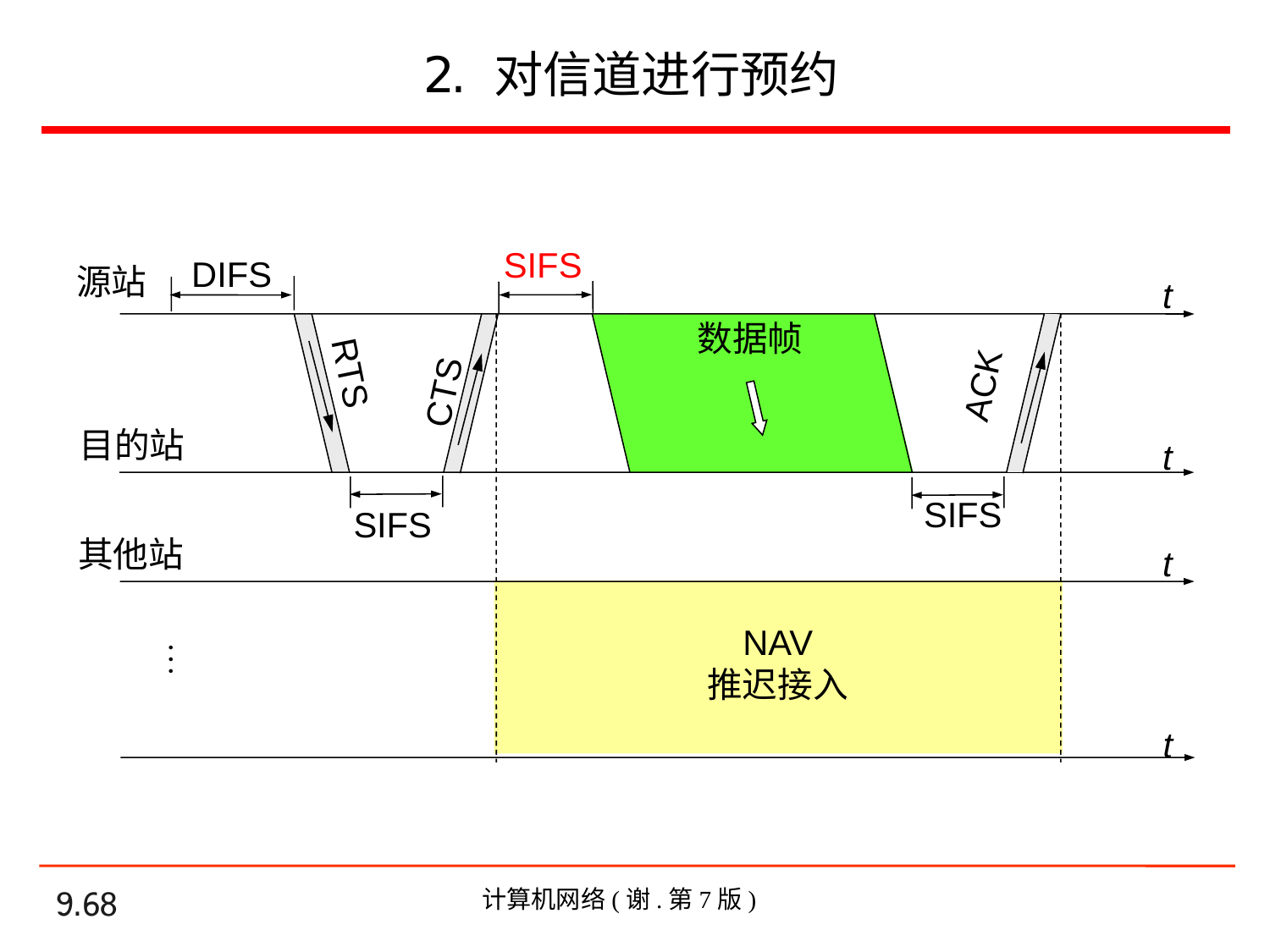

# 2. 对信道进行预约
SIFS
DIFS
源站
t

数据帧

RTS

ACK
CTS

目的站
t

SIFS

SIFS
 其他站
t

NAV
推迟接入
…
t